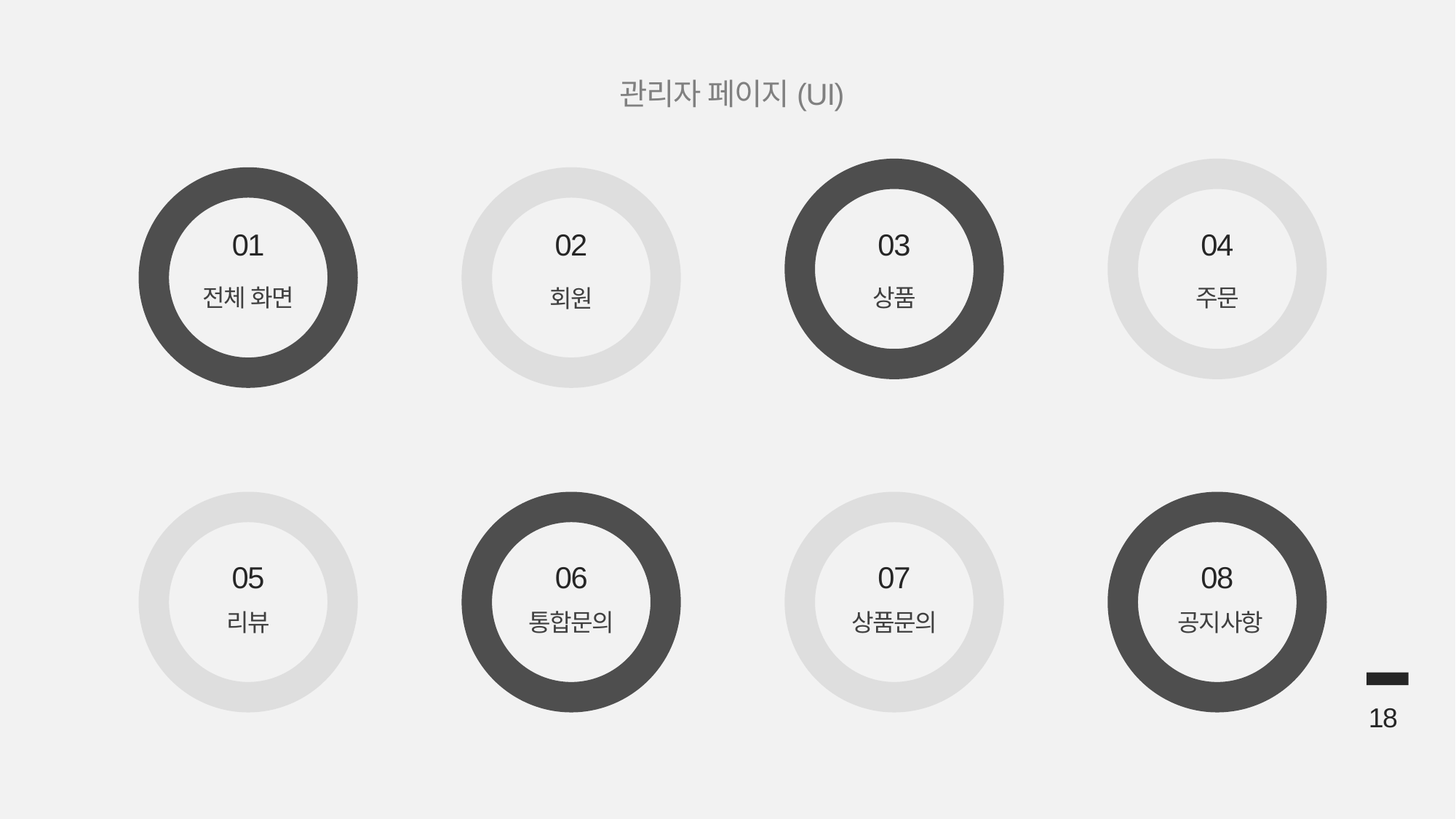

관리자 페이지(UI)

01
전체 화면
02

18
03
04
상품
주문
회원

05
06
07
08
리뷰
상품문의
공지사항
통합문의